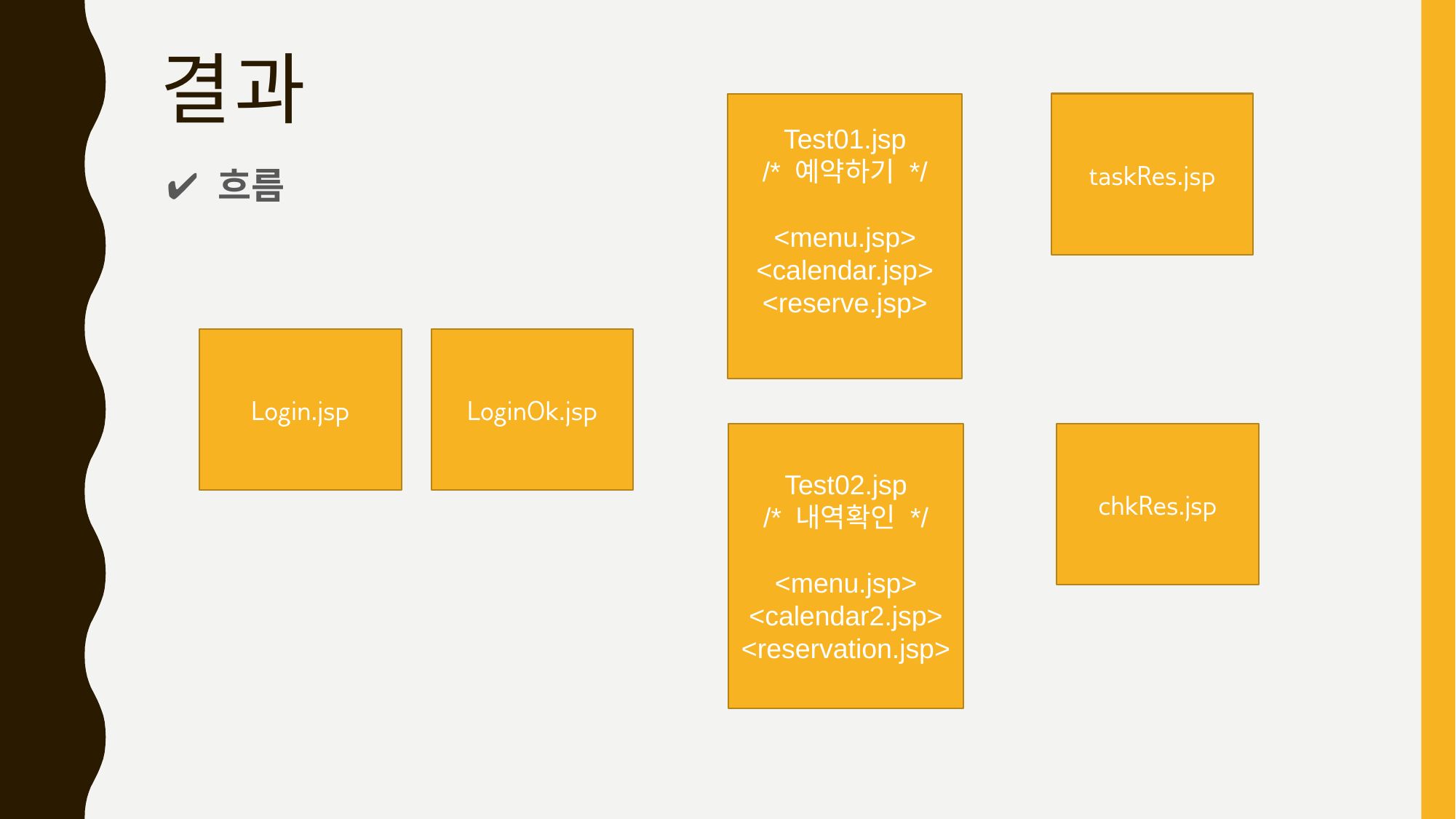

# 결과
Test01.jsp
/* 예약하기 */

<menu.jsp>
<calendar.jsp>
<reserve.jsp>

taskRes.jsp
✔️ 흐름

Login.jsp
LoginOk.jsp
Test02.jsp
/* 내역확인 */

<menu.jsp>
<calendar2.jsp>
<reservation.jsp>
chkRes.jsp